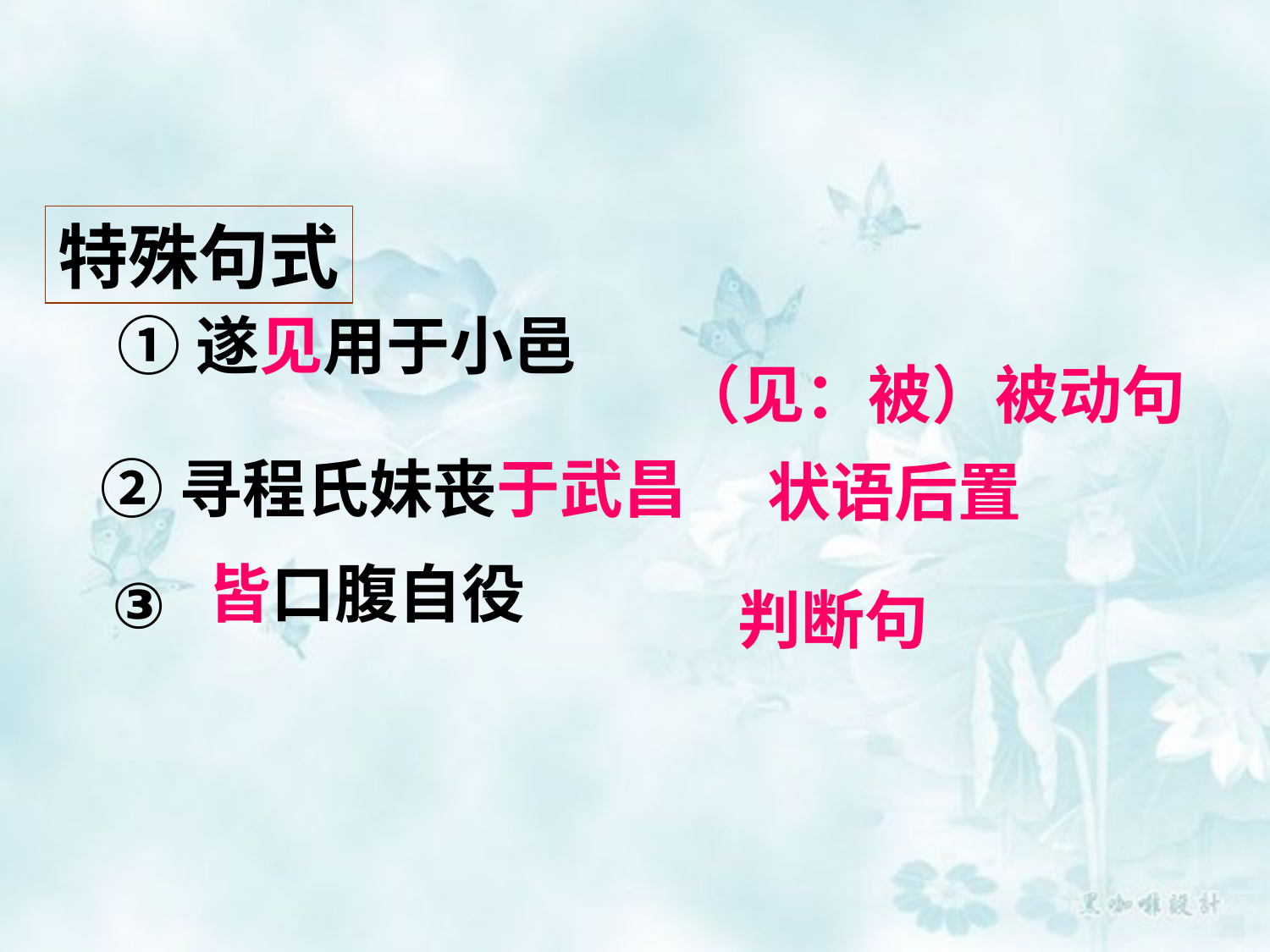

特殊句式
①遂见用于小邑
（见：被）被动句
②寻程氏妹丧于武昌
状语后置
皆口腹自役
③
判断句